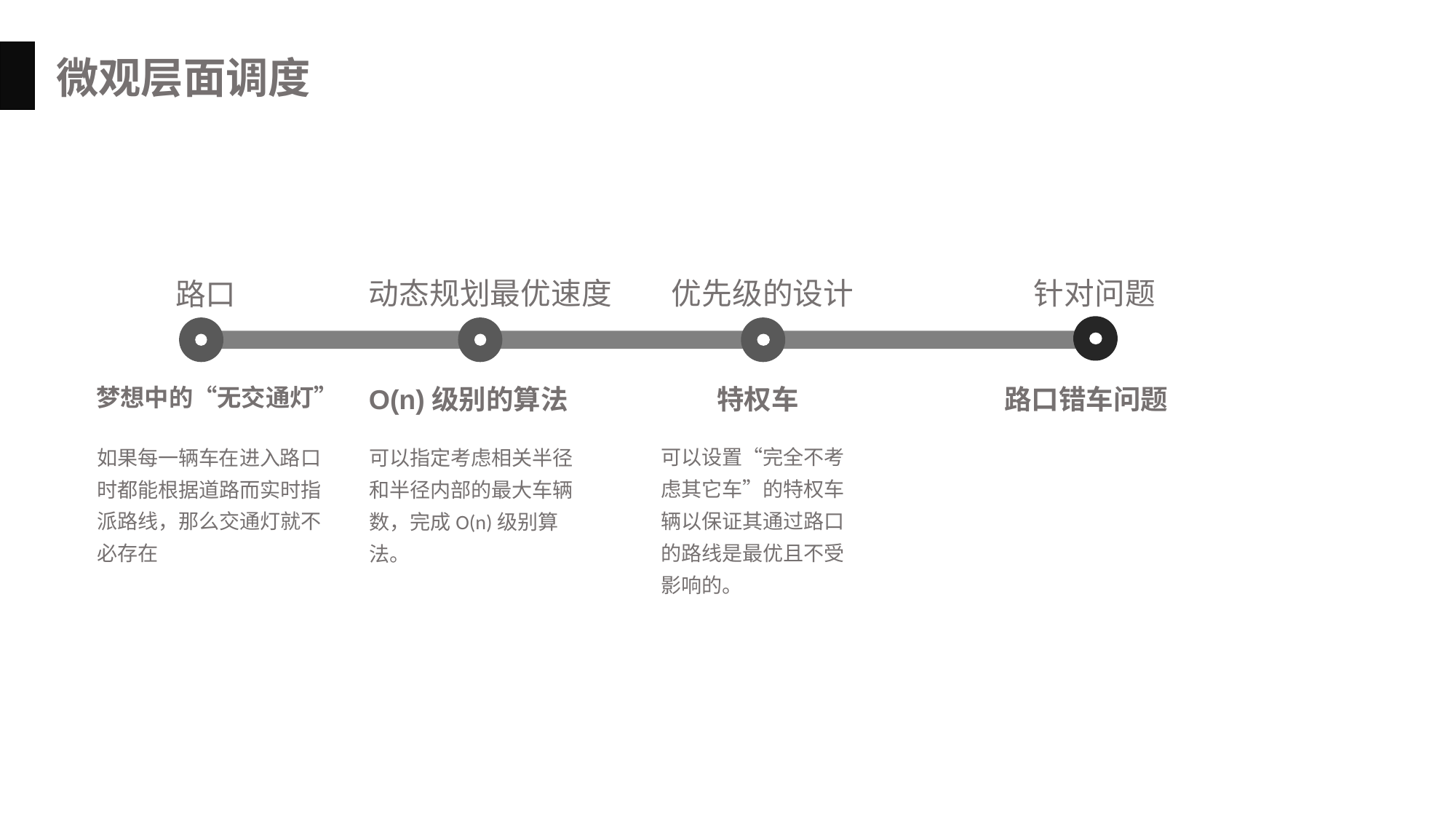

微观层面调度
动态规划最优速度
优先级的设计
针对问题
路口

梦想中的“无交通灯”
如果每一辆车在进入路口时都能根据道路而实时指派路线，那么交通灯就不必存在
O(n)级别的算法
可以指定考虑相关半径和半径内部的最大车辆数，完成O(n)级别算法。
特权车
可以设置“完全不考虑其它车”的特权车辆以保证其通过路口的路线是最优且不受影响的。
路口错车问题